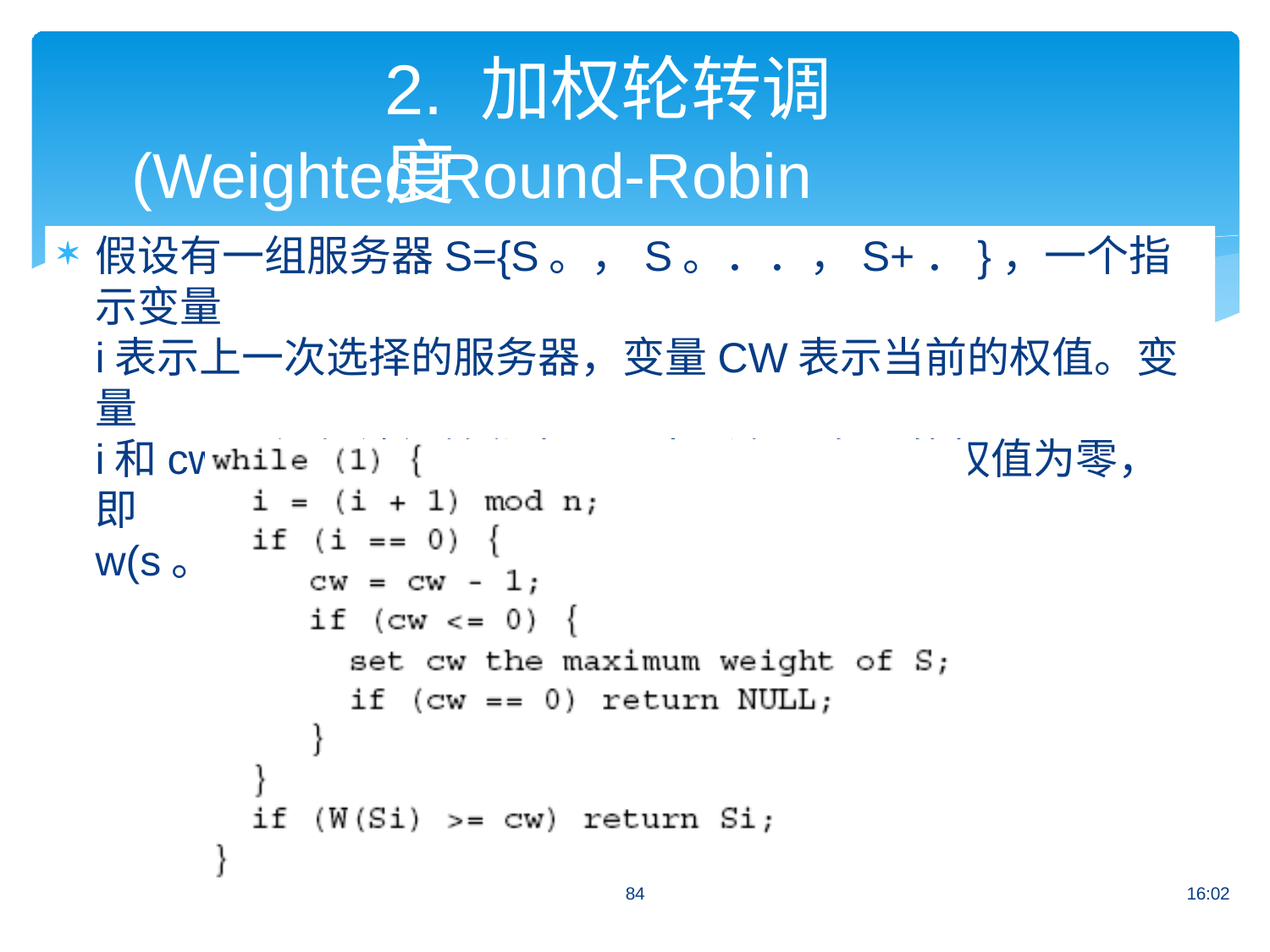

# 2. 加权轮转调度
(Weighted Round-Robin Scheduling)

假设有一组服务器S={S。，S。．．，S+．}，一个指示变量
i表示上一次选择的服务器，变量CW表示当前的权值。变量
i和cw最初都被初始化为零。当所有服务器的权值为零，即
w(s。)=0，则所有的新连接都会被丢掉。

84
16:02